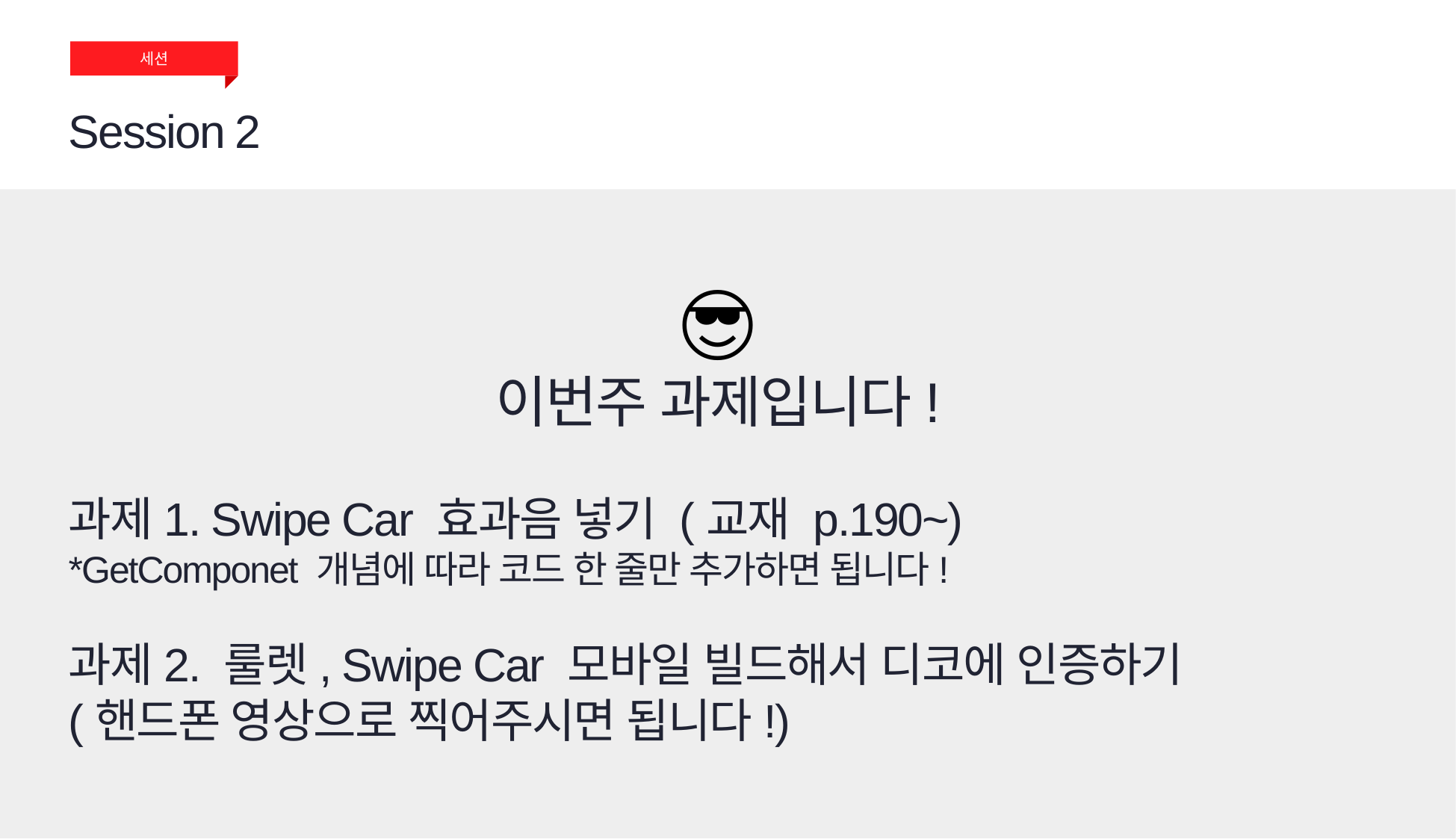

세션

Session 2
😎
이번주 과제입니다!

과제1. Swipe Car 효과음 넣기 (교재 p.190~)
*GetComponet 개념에 따라 코드 한 줄만 추가하면 됩니다!

과제2. 룰렛, Swipe Car 모바일 빌드해서 디코에 인증하기
(핸드폰 영상으로 찍어주시면 됩니다!)